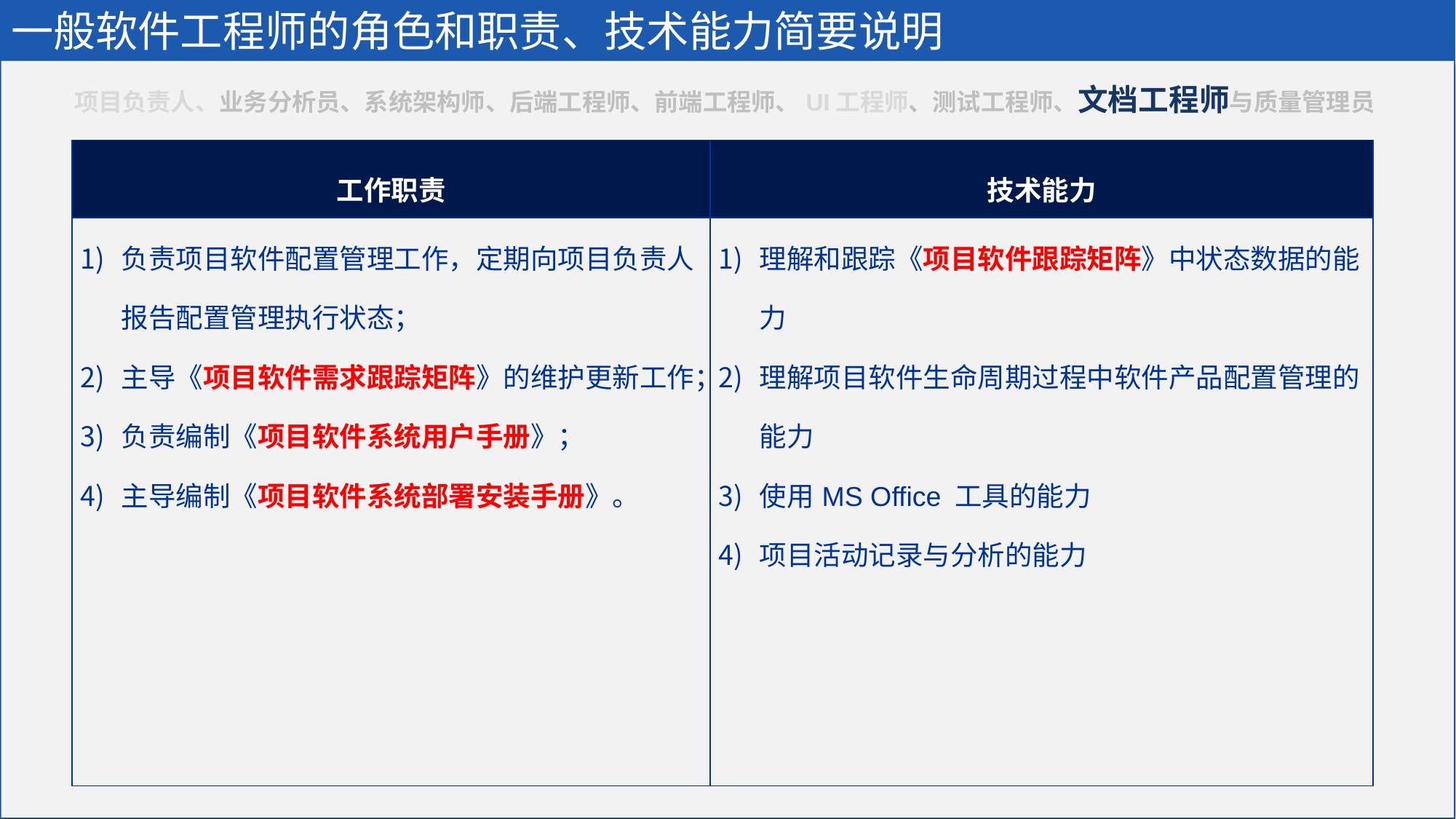

一般软件工程师的角色和职责、技术能力简要说明
项目负责人、业务分析员、系统架构师、后端工程师、前端工程师、UI工程师、测试工程师、文档工程师与质量管理员
| 工作职责 | 技术能力 |
| --- | --- |
| 负责项目软件配置管理工作，定期向项目负责人报告配置管理执行状态； 主导《项目软件需求跟踪矩阵》的维护更新工作； 负责编制《项目软件系统用户手册》； 主导编制《项目软件系统部署安装手册》。 | 理解和跟踪《项目软件跟踪矩阵》中状态数据的能力 理解项目软件生命周期过程中软件产品配置管理的能力 使用MS Office 工具的能力 项目活动记录与分析的能力 |